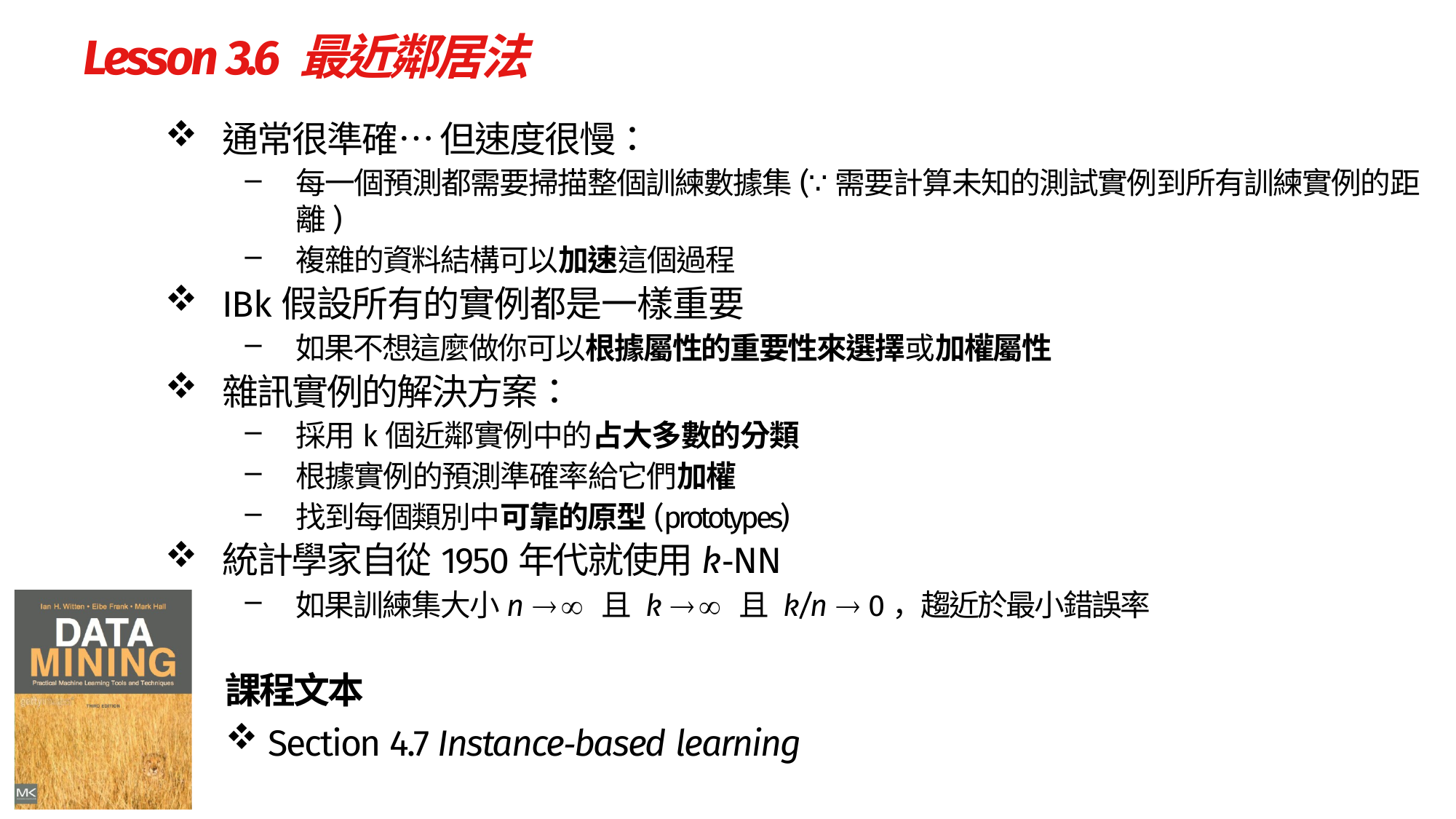

# Lesson 3.6 最近鄰居法
通常很準確… 但速度很慢：
每一個預測都需要掃描整個訓練數據集(∵需要計算未知的測試實例到所有訓練實例的距離)
複雜的資料結構可以加速這個過程
IBk假設所有的實例都是一樣重要
如果不想這麼做你可以根據屬性的重要性來選擇或加權屬性
雜訊實例的解決方案：
採用k個近鄰實例中的占大多數的分類
根據實例的預測準確率給它們加權
找到每個類別中可靠的原型(prototypes)
統計學家自從1950年代就使用k‐NN
如果訓練集大小n →∞ 且 k →∞ 且 k/n → 0，趨近於最小錯誤率

課程文本
Section 4.7 Instance‐based learning